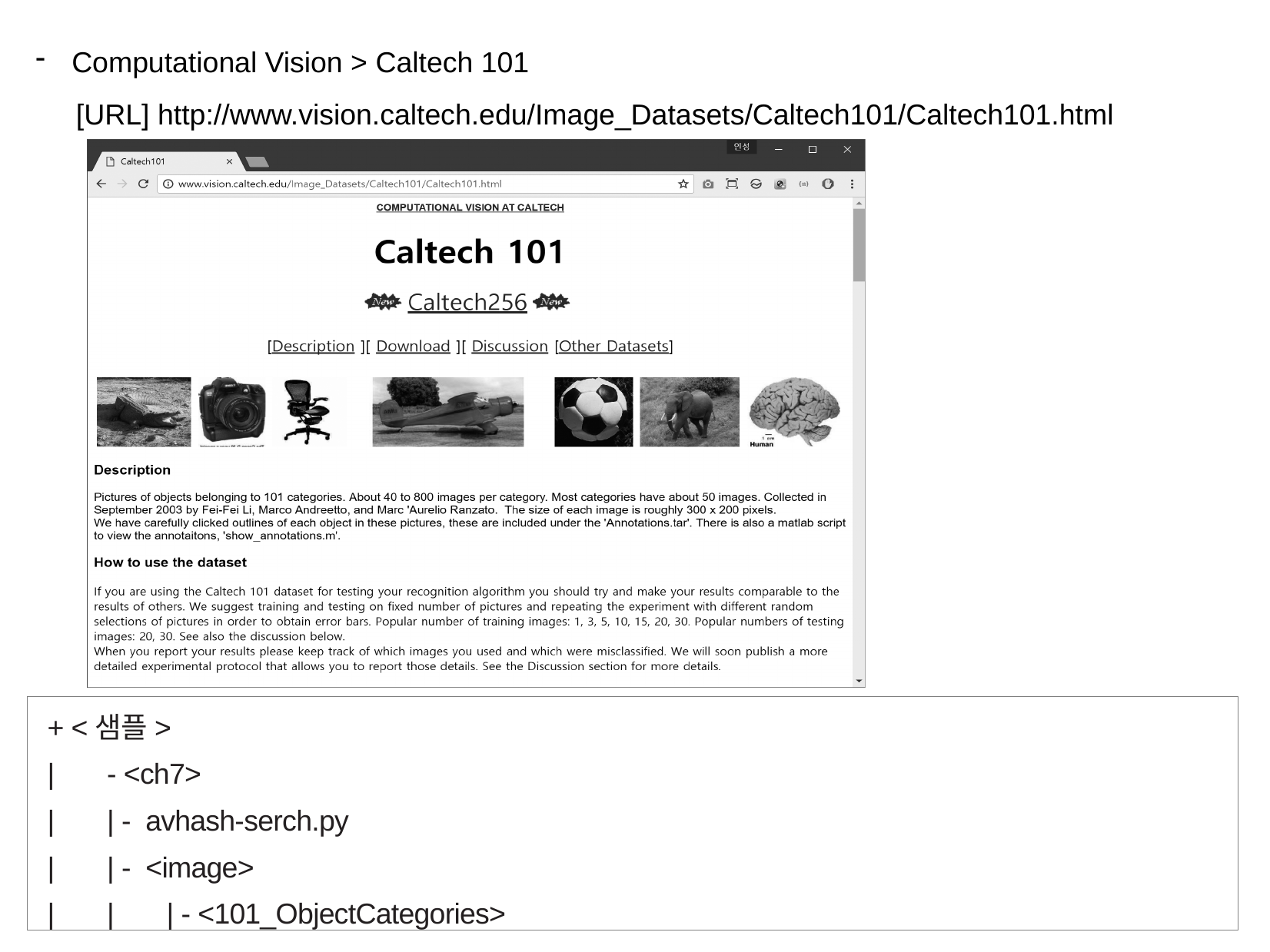

Computational Vision > Caltech 101
     [URL] http://www.vision.caltech.edu/Image_Datasets/Caltech101/Caltech101.html

+ <샘플>
|       - <ch7>
|       | -  avhash-serch.py
|       | -  <image>
|       |       | - <101_ObjectCategories>